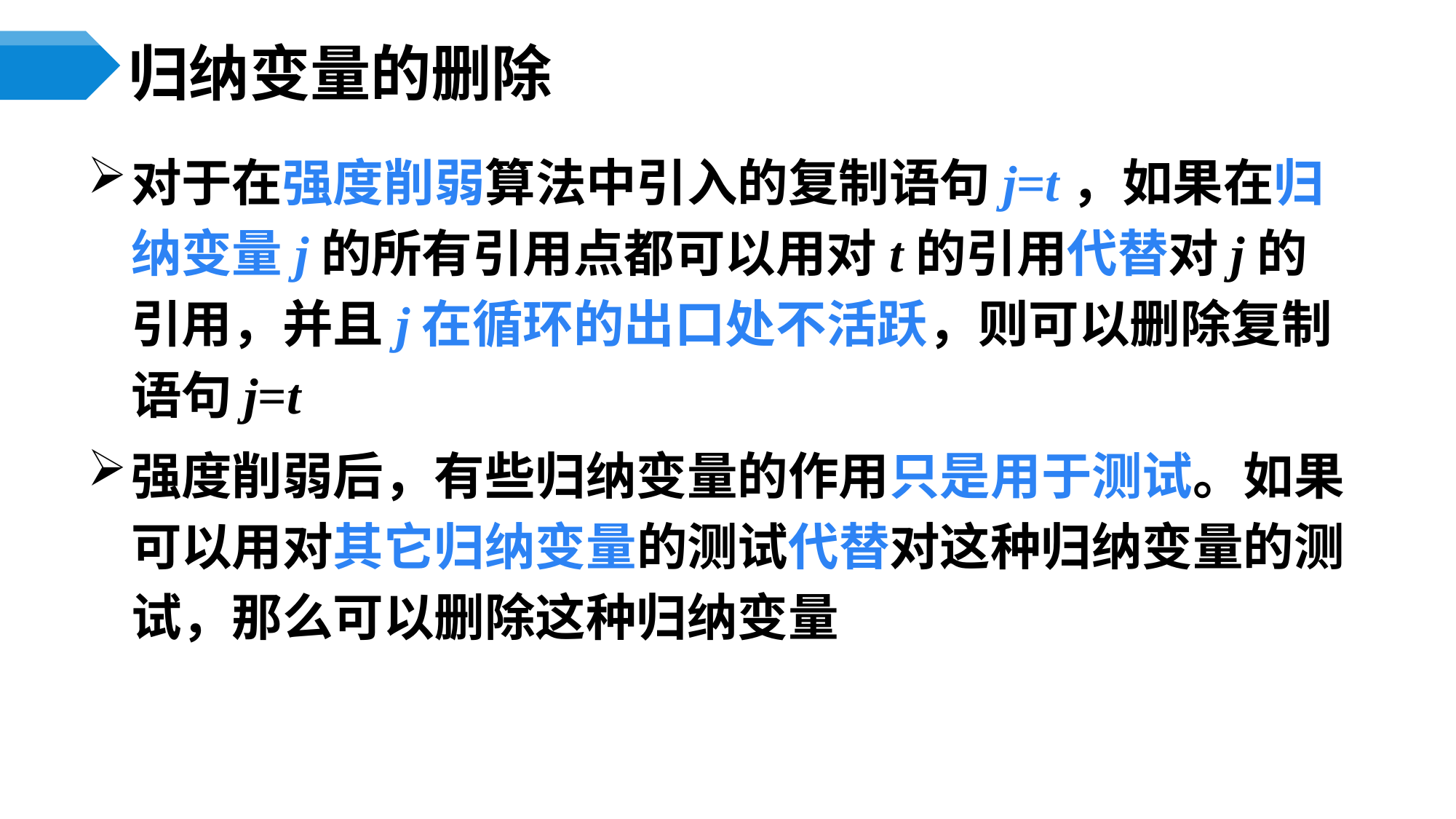

# 归纳变量的删除
对于在强度削弱算法中引入的复制语句j=t，如果在归纳变量j的所有引用点都可以用对t的引用代替对j的引用，并且j在循环的出口处不活跃，则可以删除复制语句j=t
强度削弱后，有些归纳变量的作用只是用于测试。如果可以用对其它归纳变量的测试代替对这种归纳变量的测试，那么可以删除这种归纳变量